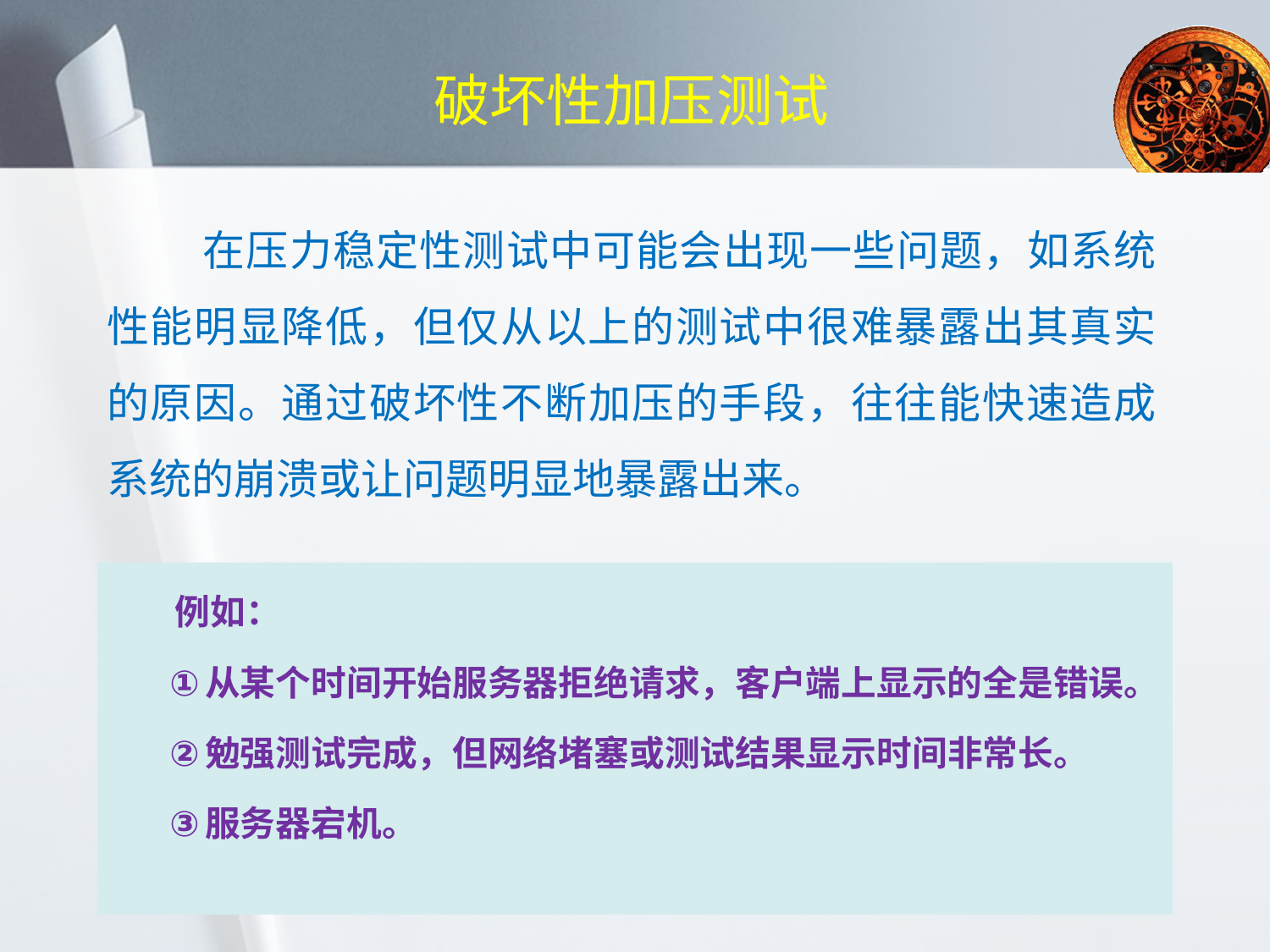

# 破坏性加压测试
        在压力稳定性测试中可能会出现一些问题，如系统性能明显降低，但仅从以上的测试中很难暴露出其真实的原因。通过破坏性不断加压的手段，往往能快速造成系统的崩溃或让问题明显地暴露出来。
       例如：
从某个时间开始服务器拒绝请求，客户端上显示的全是错误。
勉强测试完成，但网络堵塞或测试结果显示时间非常长。
服务器宕机。